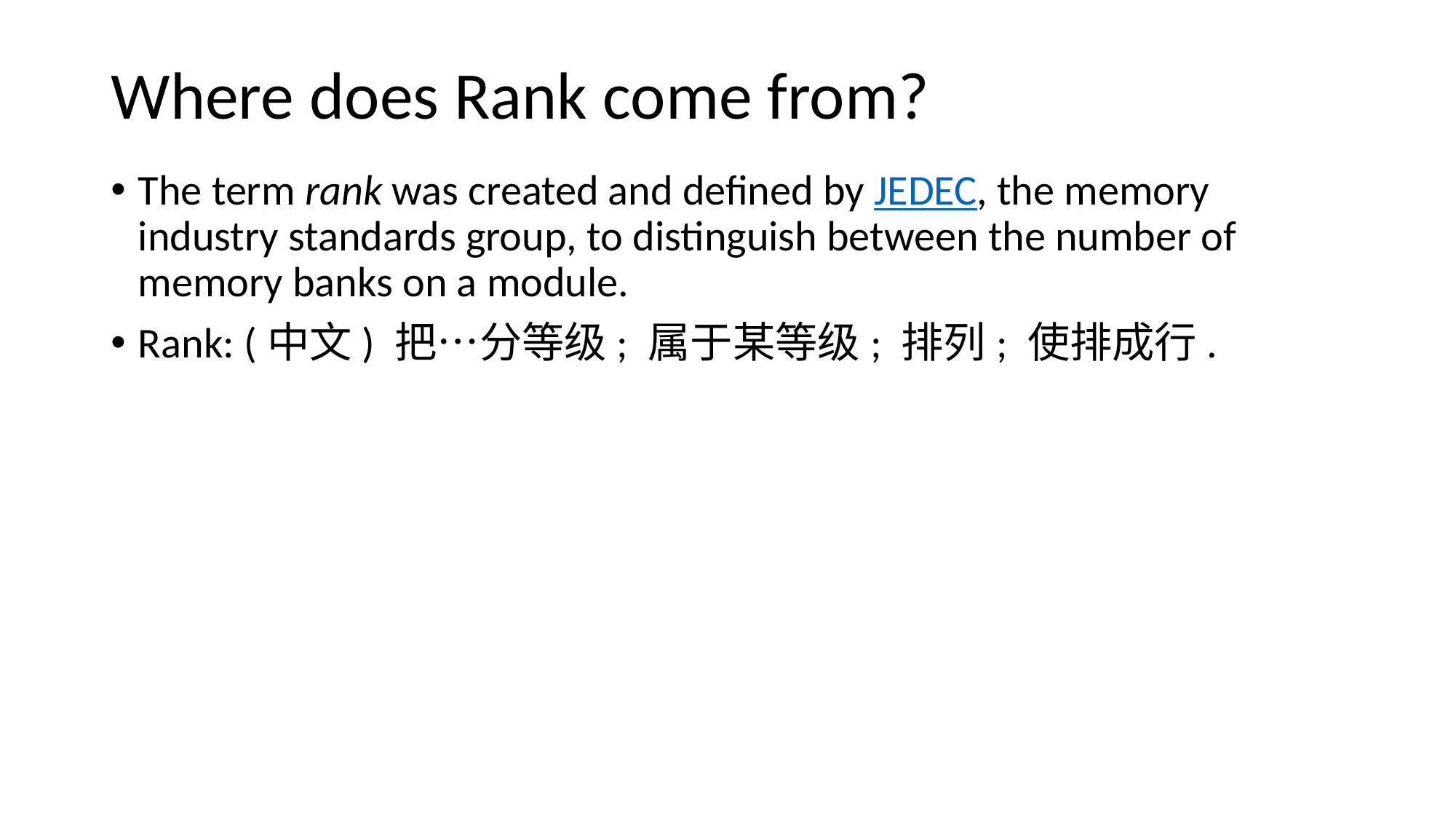

# Where does Rank come from?
The term rank was created and defined by JEDEC, the memory industry standards group, to distinguish between the number of memory banks on a module.
Rank: (中文) 把…分等级; 属于某等级; 排列; 使排成行.